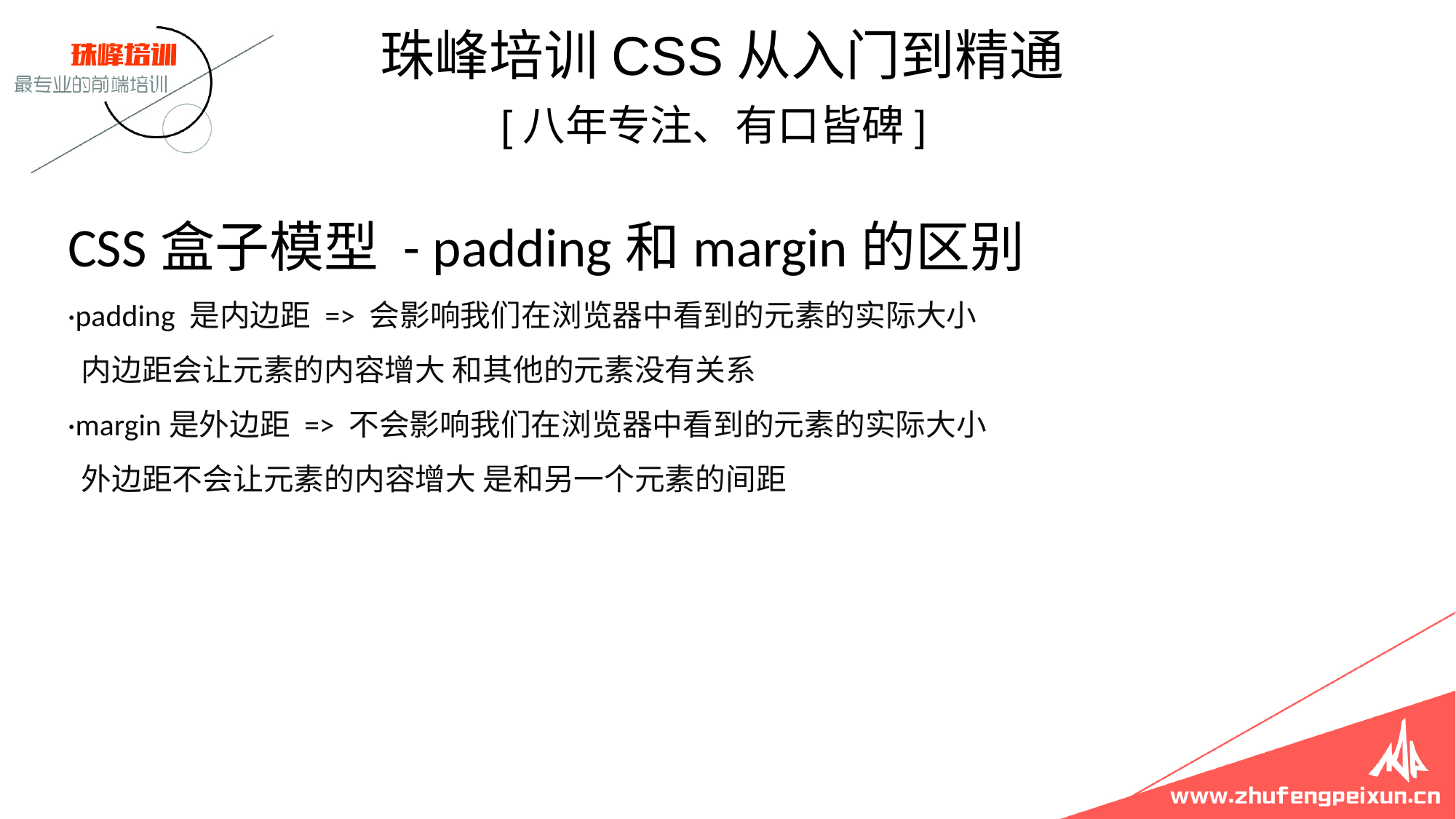

珠峰培训CSS从入门到精通
        [八年专注、有口皆碑]
# CSS盒子模型 - padding和margin的区别 ·padding 是内边距 => 会影响我们在浏览器中看到的元素的实际大小 内边距会让元素的内容增大 和其他的元素没有关系 ·margin是外边距 => 不会影响我们在浏览器中看到的元素的实际大小 外边距不会让元素的内容增大 是和另一个元素的间距